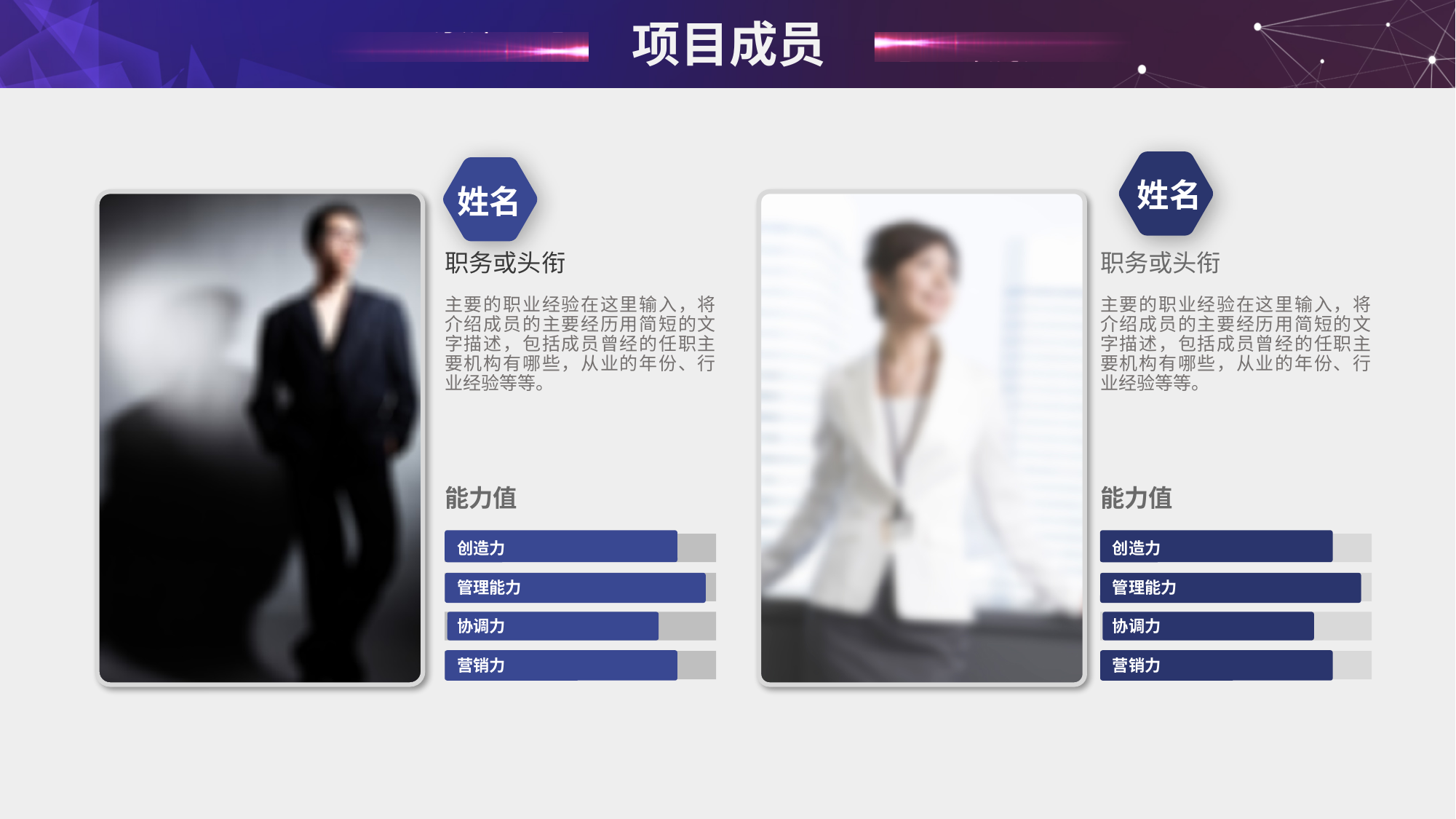

项目成员

姓名
姓名

职务或头衔
职务或头衔
主要的职业经验在这里输入，将介绍成员的主要经历用简短的文字描述，包括成员曾经的任职主要机构有哪些，从业的年份、行业经验等等。
主要的职业经验在这里输入，将介绍成员的主要经历用简短的文字描述，包括成员曾经的任职主要机构有哪些，从业的年份、行业经验等等。
能力值
能力值

创造力
创造力

管理能力
管理能力

协调力
协调力

营销力
营销力
延迟付